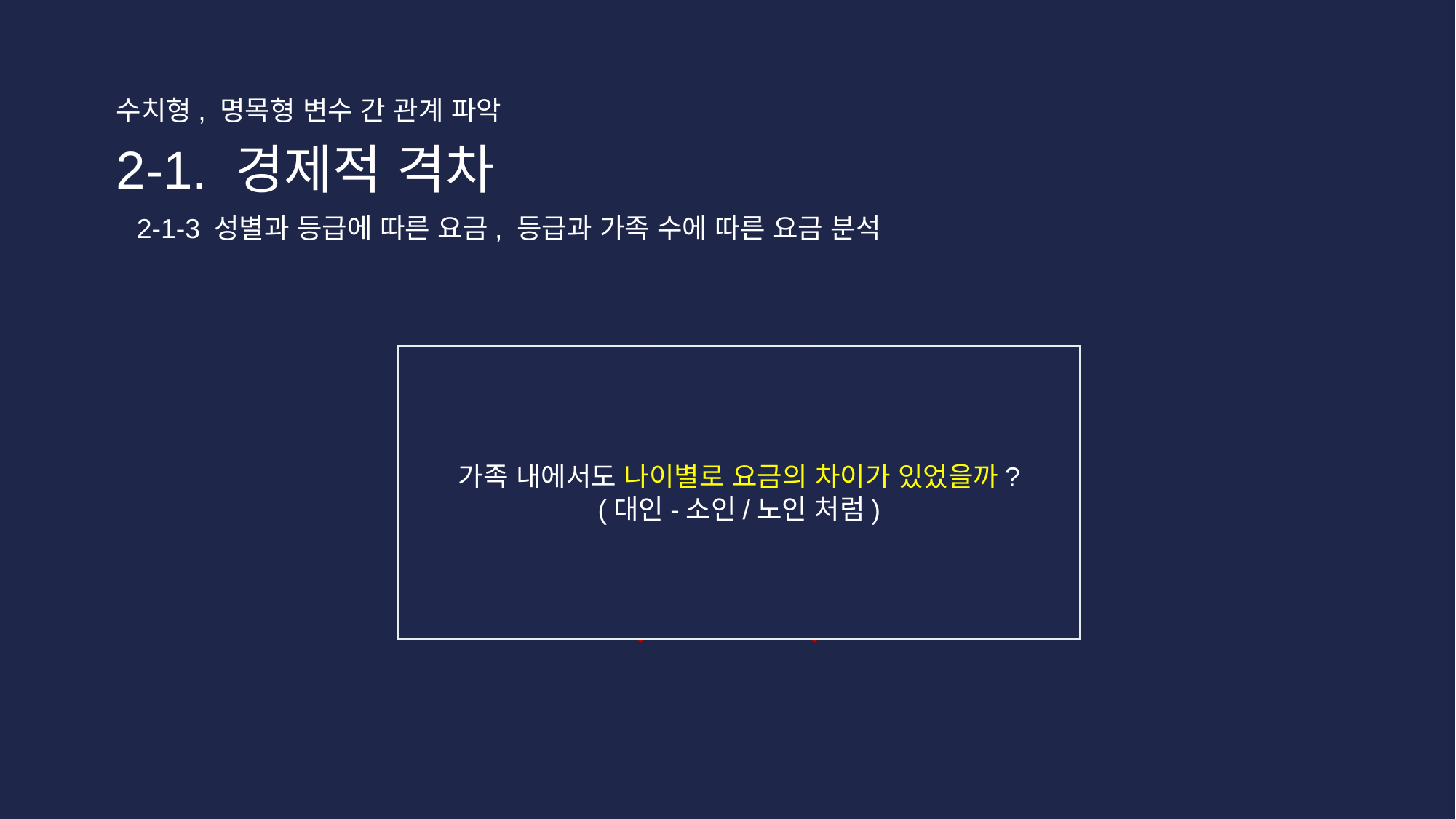

#
수치형, 명목형 변수 간 관계 파악
2-1. 경제적 격차
2-1-3 성별과 등급에 따른 요금, 등급과 가족 수에 따른 요금 분석

가족 내에서도 나이별로 요금의 차이가 있었을까?
(대인-소인/노인 처럼)
여성이 가족의 비용을 한번에 지불해서
 여성의 평균 지불 금액이 더 크다..?